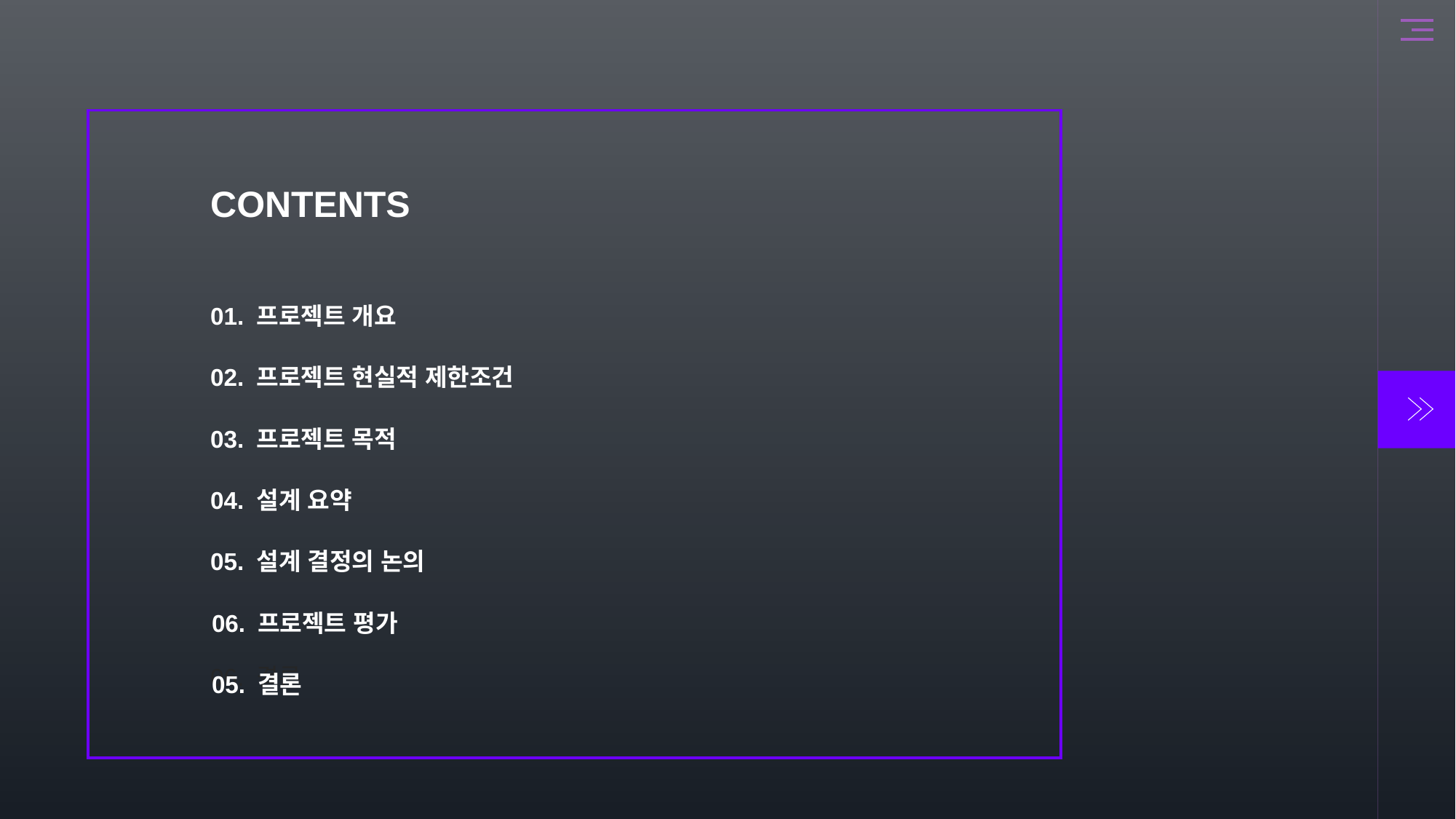

CONTENTS
01. 프로젝트 개요
02. 프로젝트 현실적 제한조건

03. 프로젝트 목적
04. 설계 요약
05. 설계 결정의 논의
06. 프로젝트 평가
06. 결론
05. 결론